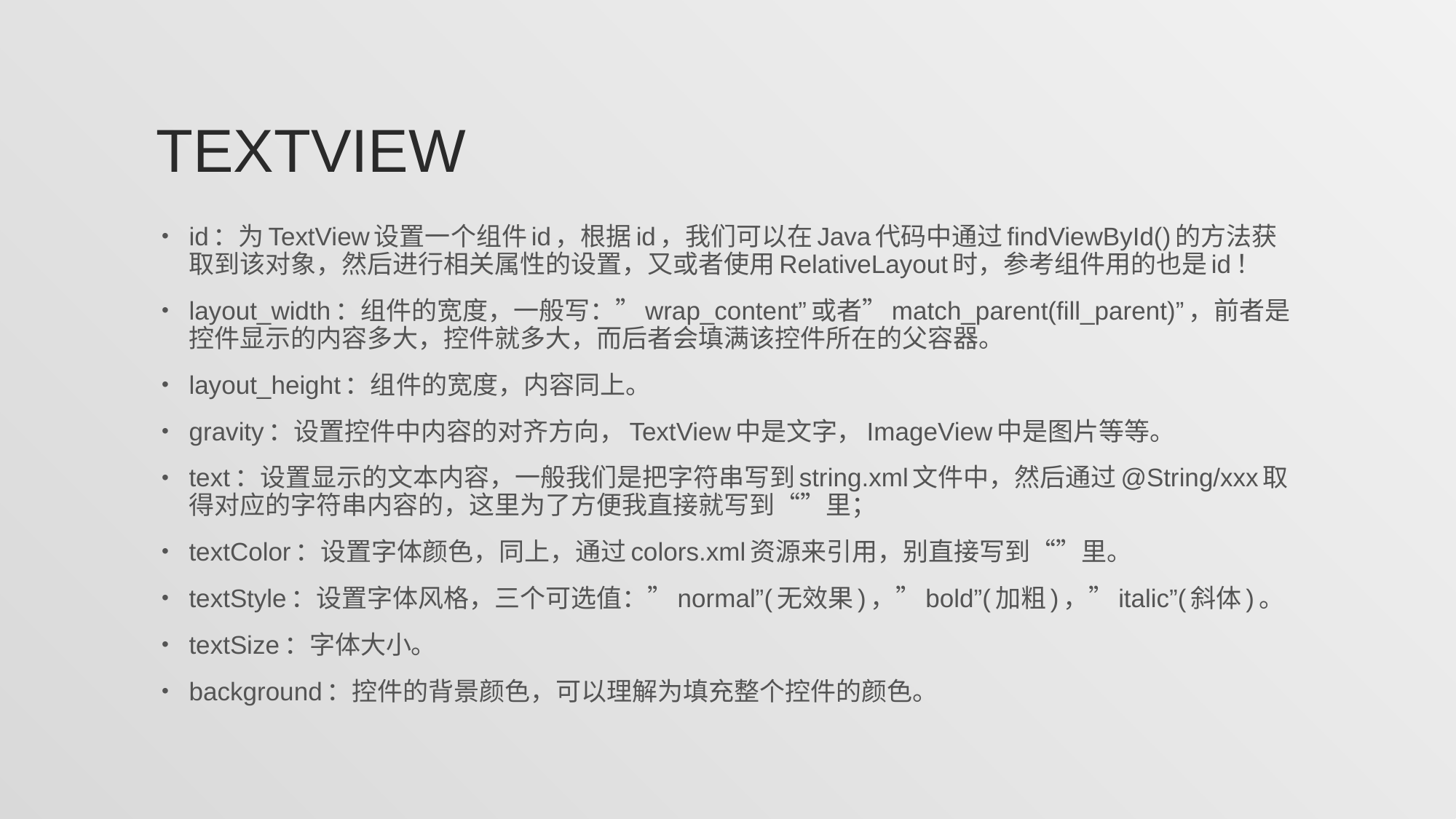

# textview
id：为TextView设置一个组件id，根据id，我们可以在Java代码中通过findViewById()的方法获取到该对象，然后进行相关属性的设置，又或者使用RelativeLayout时，参考组件用的也是id！
layout_width：组件的宽度，一般写：”wrap_content”或者”match_parent(fill_parent)”，前者是控件显示的内容多大，控件就多大，而后者会填满该控件所在的父容器。
layout_height：组件的宽度，内容同上。
gravity：设置控件中内容的对齐方向，TextView中是文字，ImageView中是图片等等。
text：设置显示的文本内容，一般我们是把字符串写到string.xml文件中，然后通过@String/xxx取得对应的字符串内容的，这里为了方便我直接就写到“”里；
textColor：设置字体颜色，同上，通过colors.xml资源来引用，别直接写到“”里。
textStyle：设置字体风格，三个可选值：”normal”(无效果)，”bold”(加粗)，”italic”(斜体)。
textSize：字体大小。
background：控件的背景颜色，可以理解为填充整个控件的颜色。